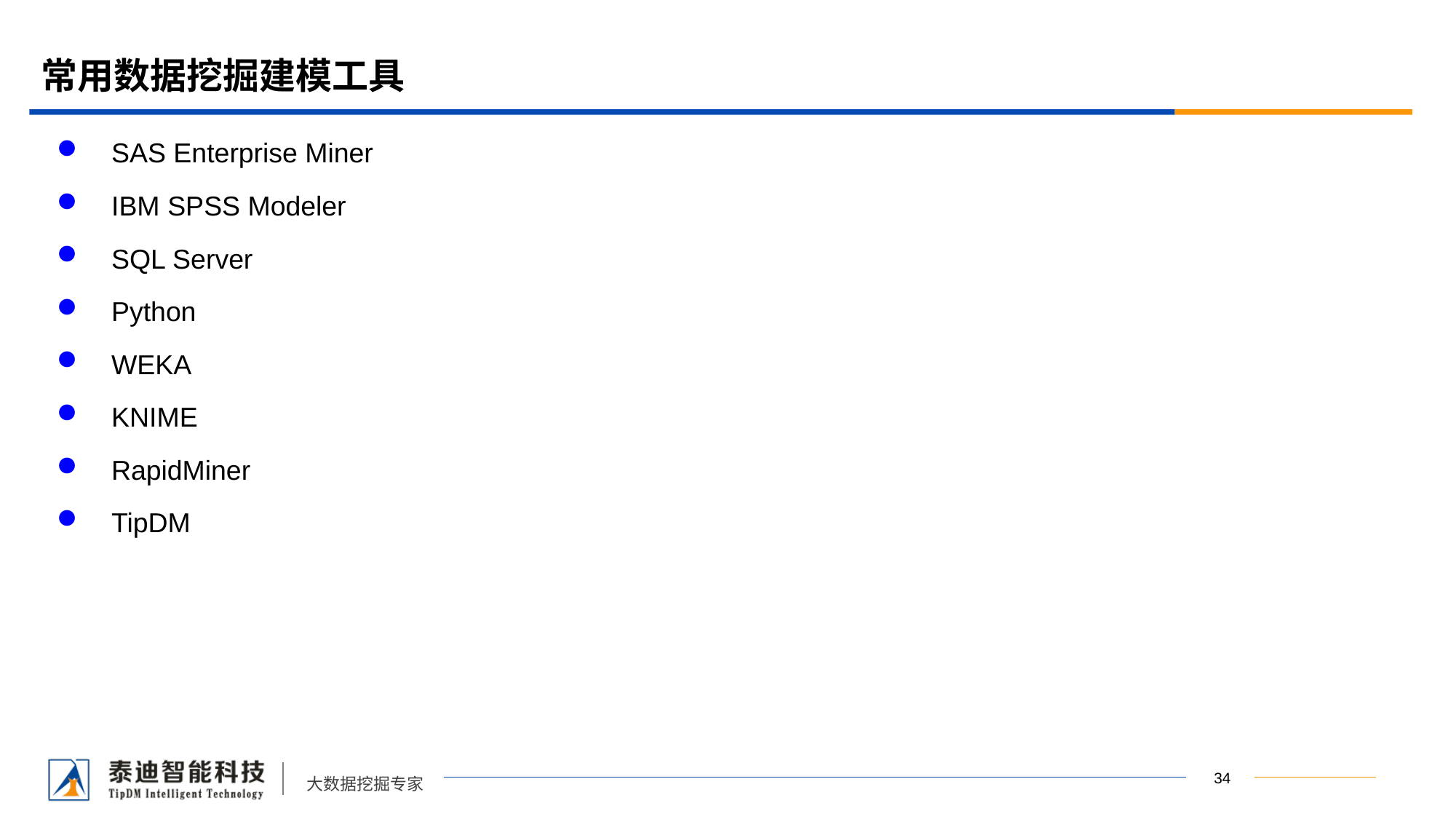

# 常用数据挖掘建模工具
SAS Enterprise Miner
IBM SPSS Modeler
SQL Server
Python
WEKA
KNIME
RapidMiner
TipDM